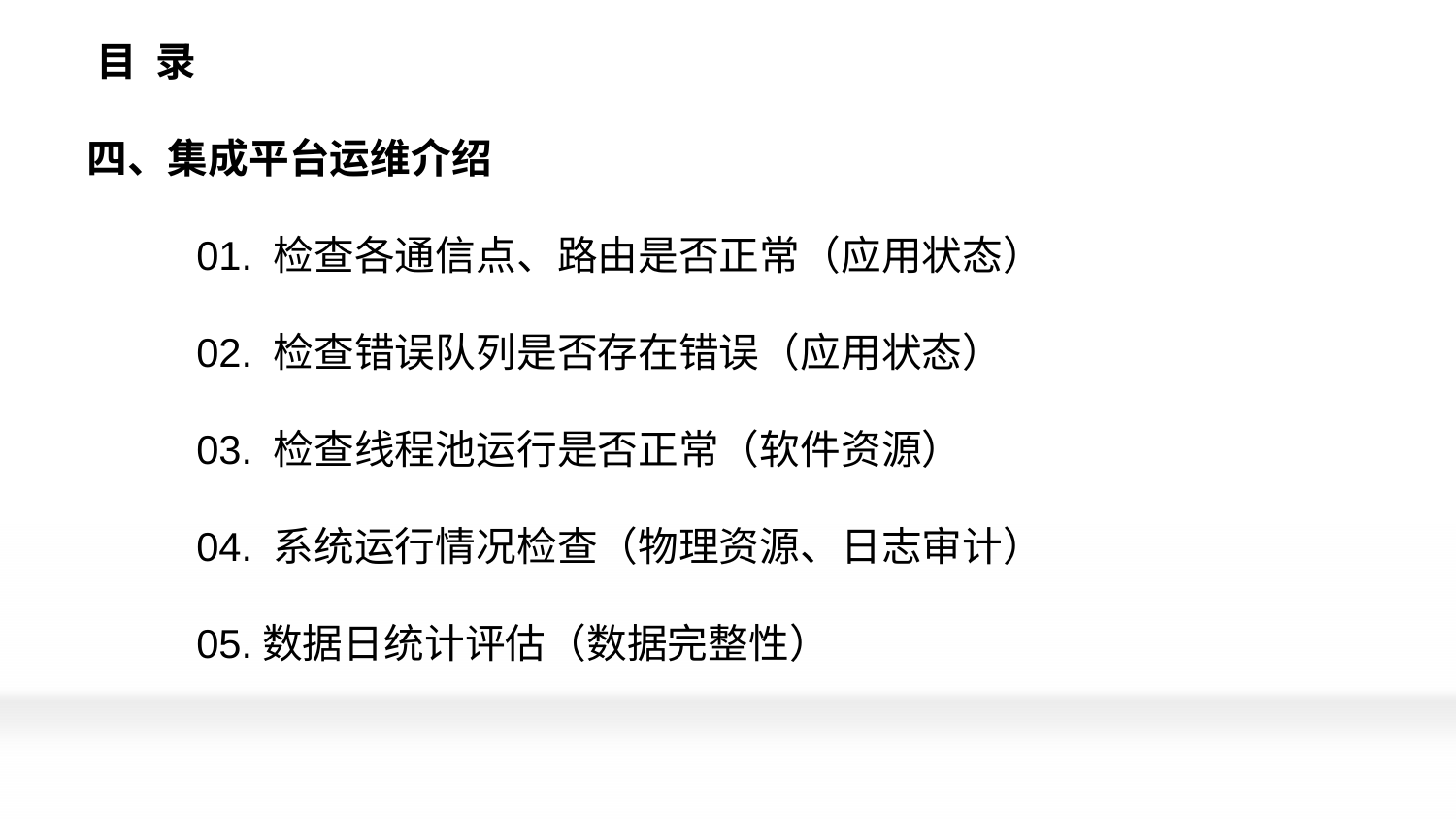

# 目  录 四、集成平台运维介绍 01. 检查各通信点、路由是否正常（应用状态） 02. 检查错误队列是否存在错误（应用状态） 03. 检查线程池运行是否正常（软件资源） 04. 系统运行情况检查（物理资源、日志审计） 05.数据日统计评估（数据完整性）